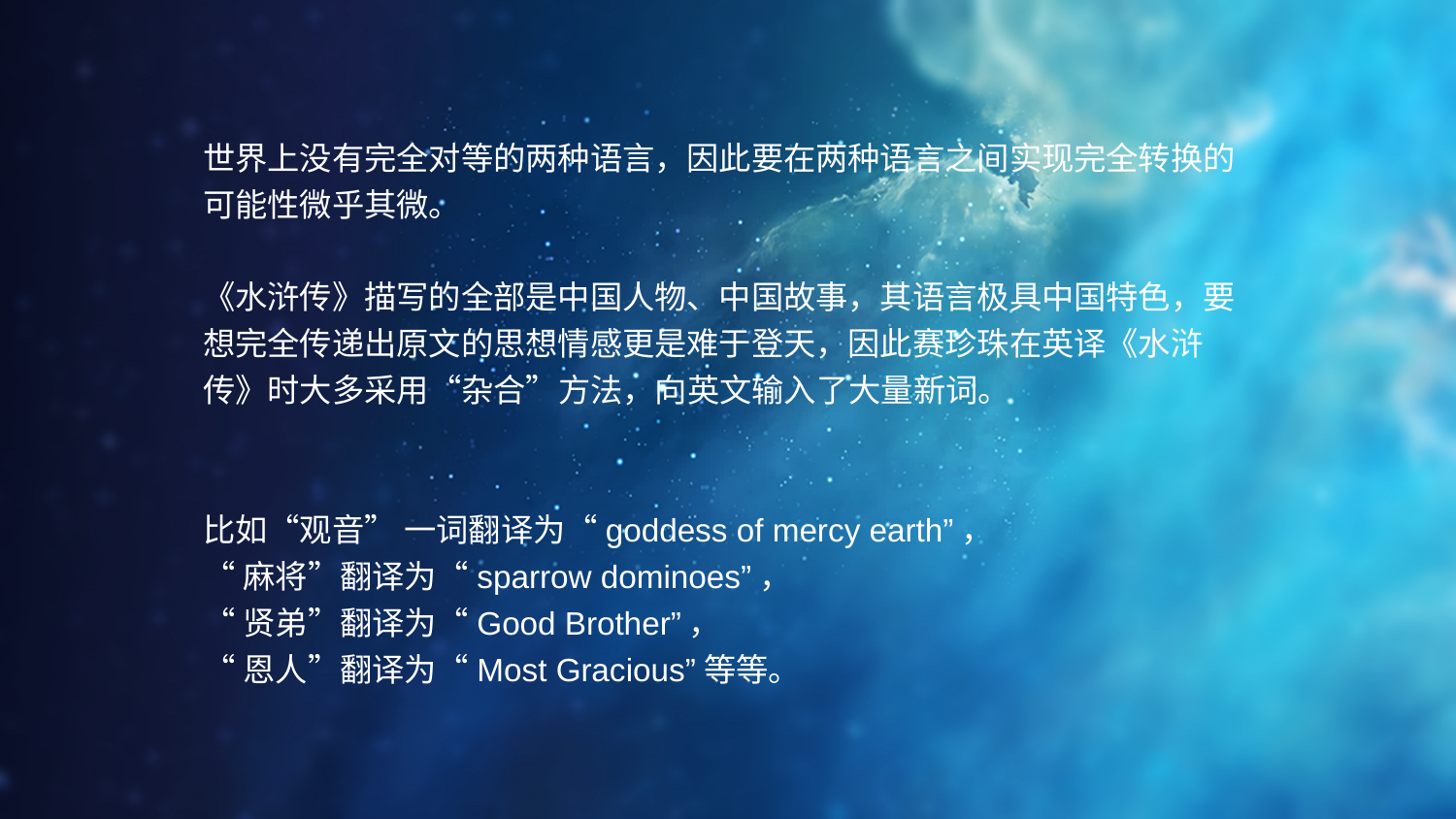

世界上没有完全对等的两种语言，因此要在两种语言之间实现完全转换的可能性微乎其微。

《水浒传》描写的全部是中国人物、中国故事，其语言极具中国特色，要想完全传递出原文的思想情感更是难于登天，因此赛珍珠在英译《水浒传》时大多采用“杂合”方法，向英文输入了大量新词。

比如“观音” 一词翻译为“goddess of mercy earth”，
“麻将”翻译为“sparrow dominoes”，
“贤弟”翻译为“Good Brother”，
“恩人”翻译为“Most Gracious”等等。